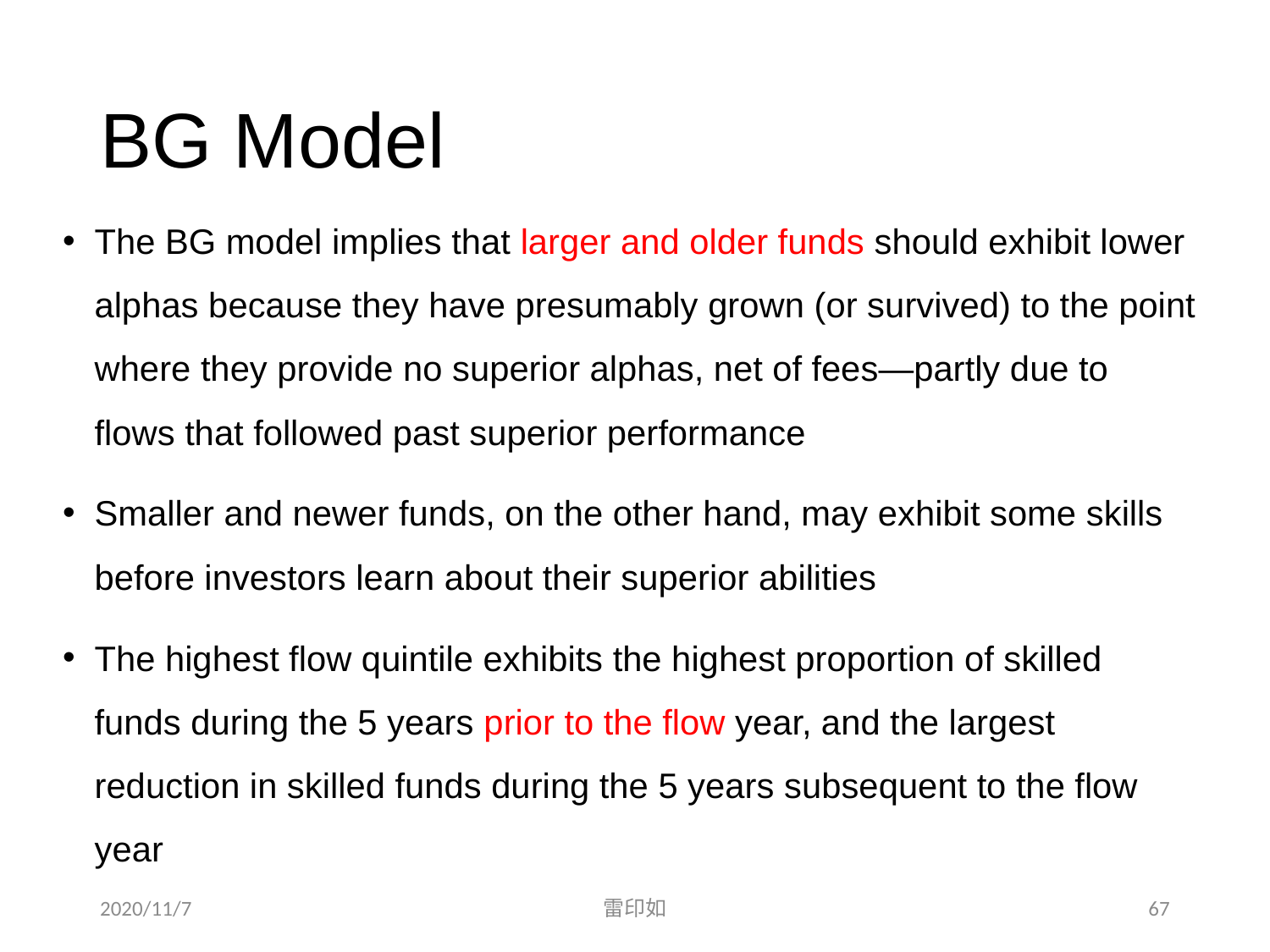

# BG Model
The BG model implies that larger and older funds should exhibit lower alphas because they have presumably grown (or survived) to the point where they provide no superior alphas, net of fees—partly due to flows that followed past superior performance
Smaller and newer funds, on the other hand, may exhibit some skills before investors learn about their superior abilities
The highest flow quintile exhibits the highest proportion of skilled funds during the 5 years prior to the flow year, and the largest reduction in skilled funds during the 5 years subsequent to the flow year
2020/11/7
雷印如
67